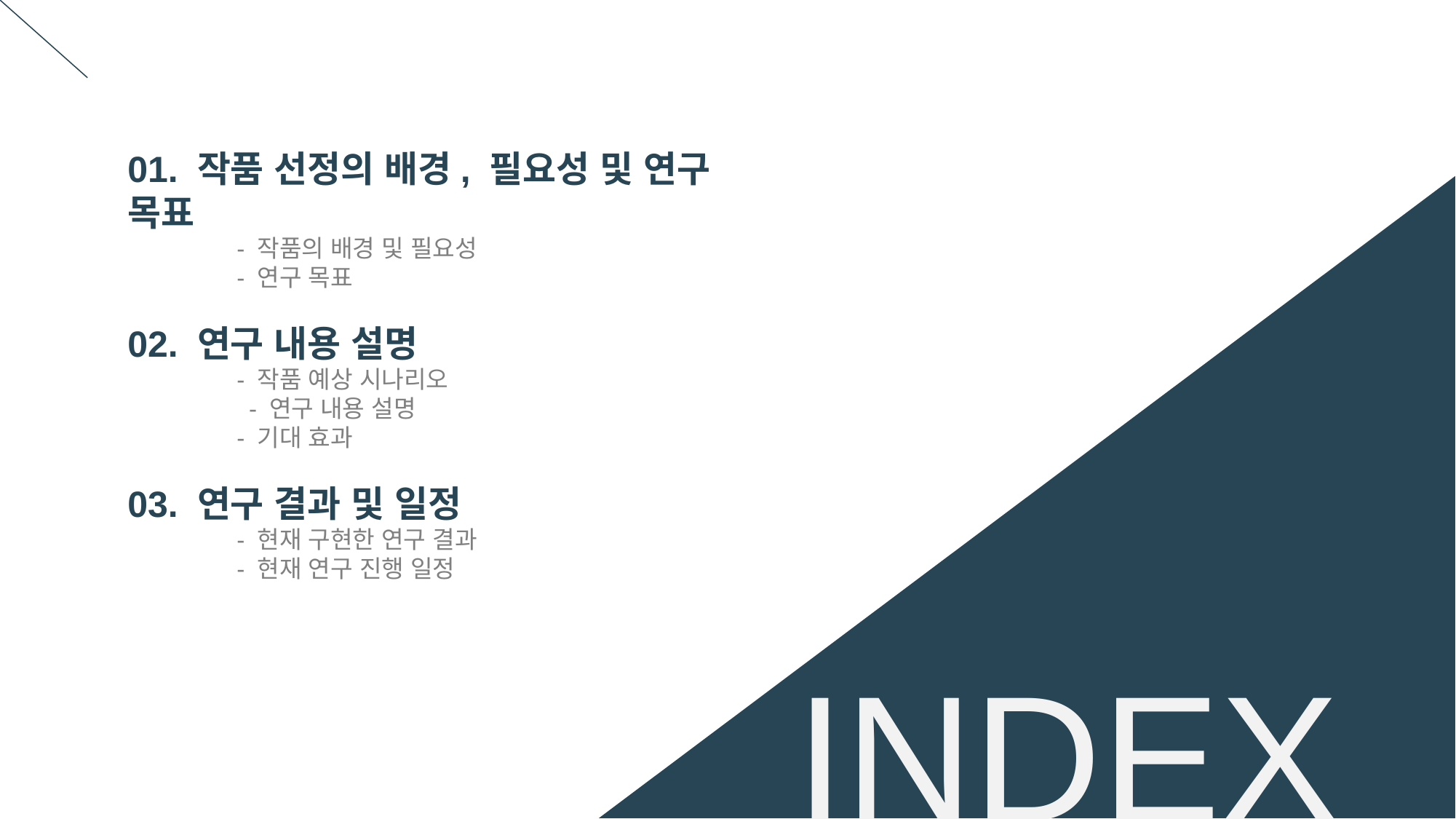

01. 작품 선정의 배경, 필요성 및 연구 목표
 	- 작품의 배경 및 필요성
	- 연구 목표

02. 연구 내용 설명
      	- 작품 예상 시나리오
                  - 연구 내용 설명
	- 기대 효과

03. 연구 결과 및 일정
	- 현재 구현한 연구 결과
	- 현재 연구 진행 일정

INDEX